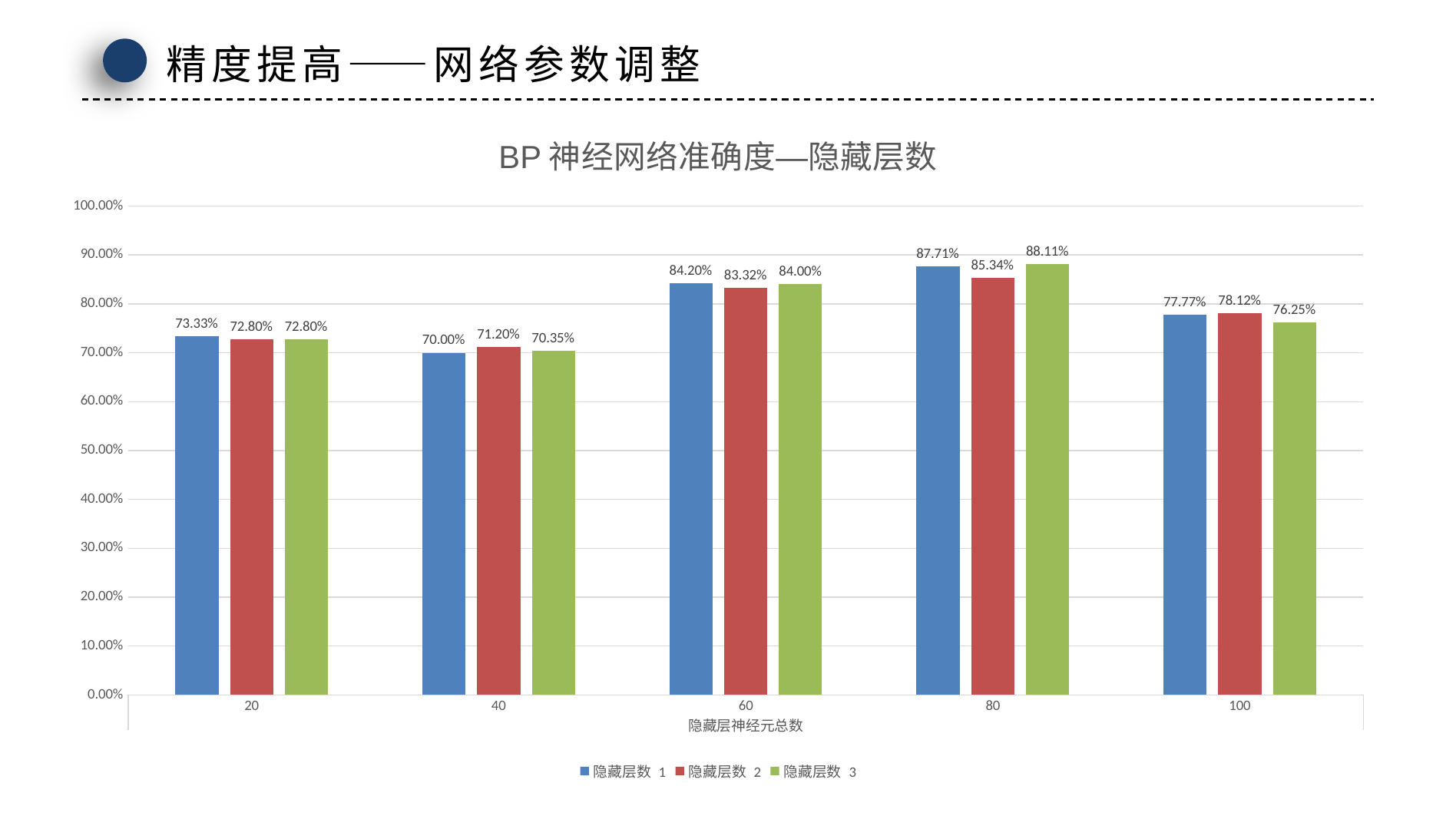

精度提高——网络参数调整

### Chart: BP神经网络准确度—隐藏层数

| Category | 隐藏层数 1 | 隐藏层数 2 | 隐藏层数 3 |
|---|---|---|---|
| 20 | 0.7333 | 0.728 | 0.728 |
| 40 | 0.7 | 0.712 | 0.7035 |
| 60 | 0.842 | 0.8332 | 0.84 |
| 80 | 0.8771 | 0.8534 | 0.8811 |
| 100 | 0.7777 | 0.7812 | 0.7625 |